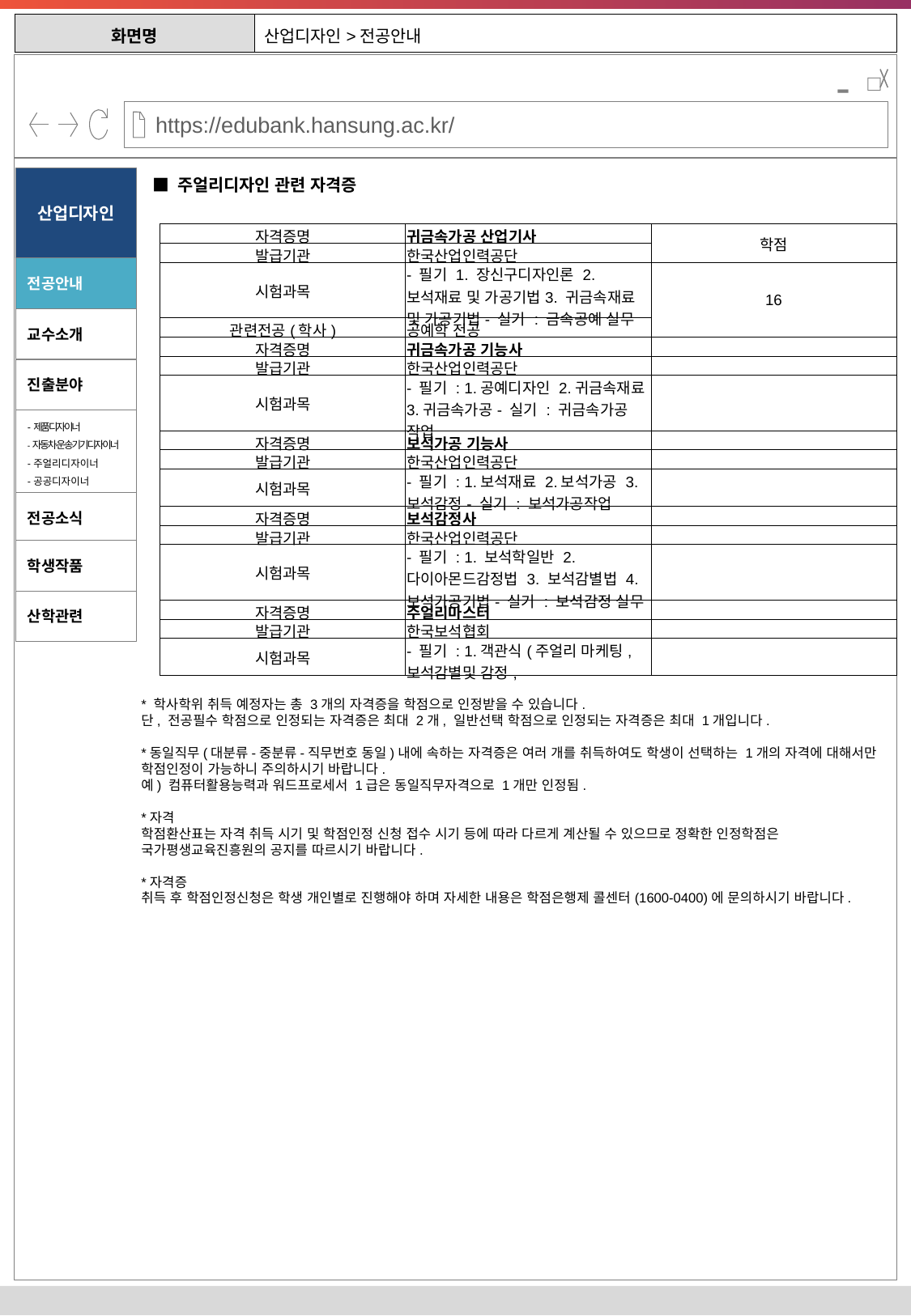

| 화면명 | 산업디자인>전공안내 |
| --- | --- |
-
산업디자인
■ 주얼리디자인 관련 자격증
| 자격증명 | 귀금속가공 산업기사 | 학점 |
| --- | --- | --- |
| 발급기관 | 한국산업인력공단 |  |
| 시험과목 | - 필기 1. 장신구디자인론 2. 보석재료 및 가공기법3. 귀금속재료 및 가공기법- 실기 : 금속공예 실무 | 16 |
| 관련전공(학사) | 공예학 전공 |  |
| 자격증명 | 귀금속가공 기능사 |  |
| 발급기관 | 한국산업인력공단 |  |
| 시험과목 | - 필기 : 1.공예디자인 2.귀금속재료 3.귀금속가공- 실기 : 귀금속가공 작업 |  |
| 자격증명 | 보석가공 기능사 |  |
| 발급기관 | 한국산업인력공단 |  |
| 시험과목 | - 필기 : 1.보석재료 2.보석가공 3.보석감정- 실기 : 보석가공작업 |  |
| 자격증명 | 보석감정사 |  |
| 발급기관 | 한국산업인력공단 |  |
| 시험과목 | - 필기 : 1. 보석학일반 2. 다이아몬드감정법 3. 보석감별법 4. 보석가공기법- 실기 : 보석감정 실무 |  |
| 자격증명 | 주얼리마스터 |  |
| 발급기관 | 한국보석협회 |  |
| 시험과목 | - 필기 : 1.객관식(주얼리 마케팅, 보석감별및 감정, |  |
전공안내
교수소개
진출분야
-제품디자이너
-자동차∙운송기기디자이너
-주얼리디자이너
-공공디자이너
전공소식
학생작품
산학관련
* 학사학위 취득 예정자는 총 3개의 자격증을 학점으로 인정받을 수 있습니다.
단, 전공필수 학점으로 인정되는 자격증은 최대 2개, 일반선택 학점으로 인정되는 자격증은 최대 1개입니다.

*동일직무(대분류-중분류-직무번호 동일)내에 속하는 자격증은 여러 개를 취득하여도 학생이 선택하는 1개의 자격에 대해서만
학점인정이 가능하니 주의하시기 바랍니다.
예) 컴퓨터활용능력과 워드프로세서 1급은 동일직무자격으로 1개만 인정됨.

*자격
학점환산표는 자격 취득 시기 및 학점인정 신청 접수 시기 등에 따라 다르게 계산될 수 있으므로 정확한 인정학점은
국가평생교육진흥원의 공지를 따르시기 바랍니다.

*자격증
취득 후 학점인정신청은 학생 개인별로 진행해야 하며 자세한 내용은 학점은행제 콜센터(1600-0400)에 문의하시기 바랍니다.